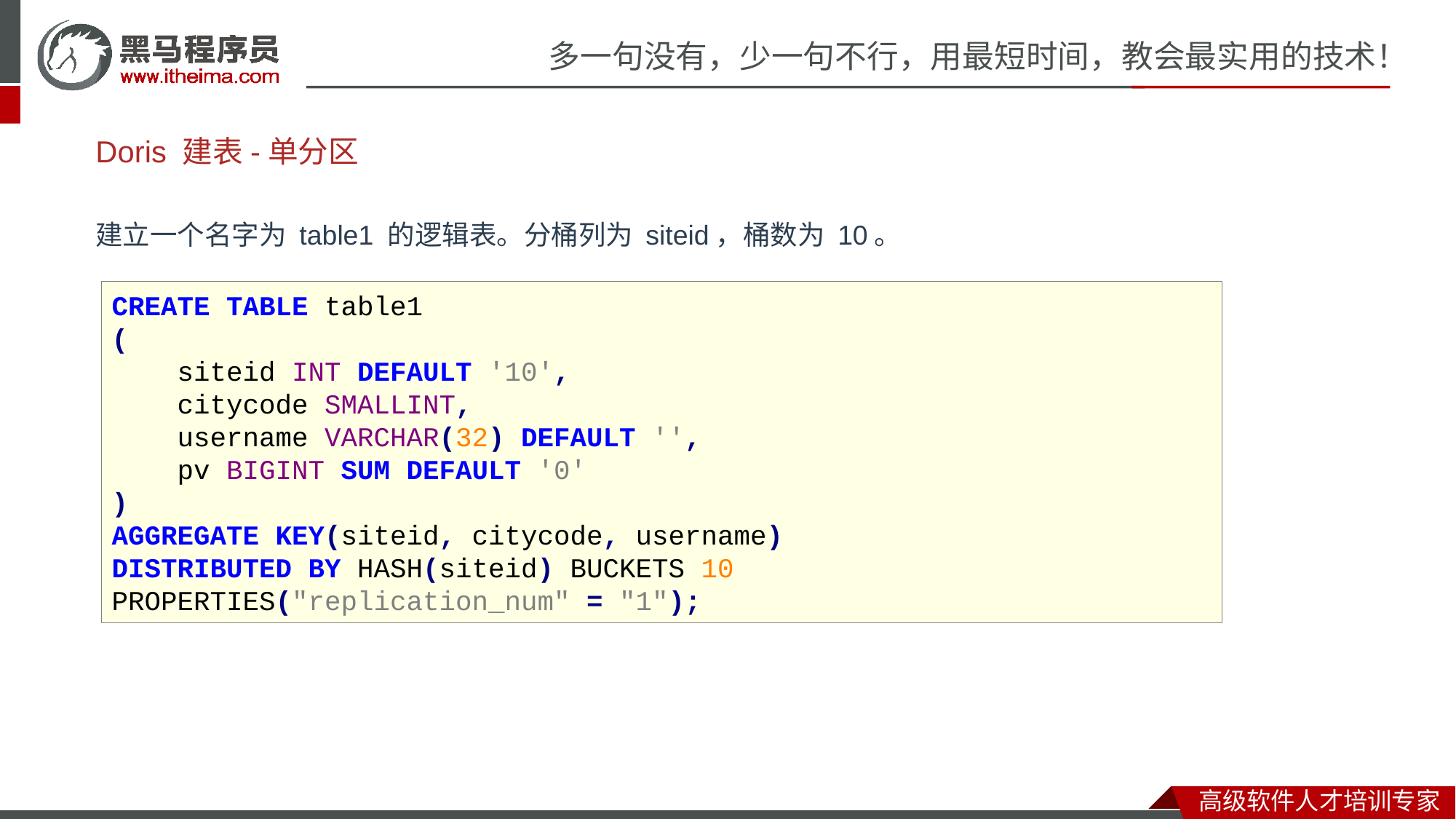

# Doris 建表-单分区
建立一个名字为 table1 的逻辑表。分桶列为 siteid，桶数为 10。
CREATE TABLE table1
(
    siteid INT DEFAULT '10',
    citycode SMALLINT,
    username VARCHAR(32) DEFAULT '',
    pv BIGINT SUM DEFAULT '0'
)
AGGREGATE KEY(siteid, citycode, username)
DISTRIBUTED BY HASH(siteid) BUCKETS 10
PROPERTIES("replication_num" = "1");